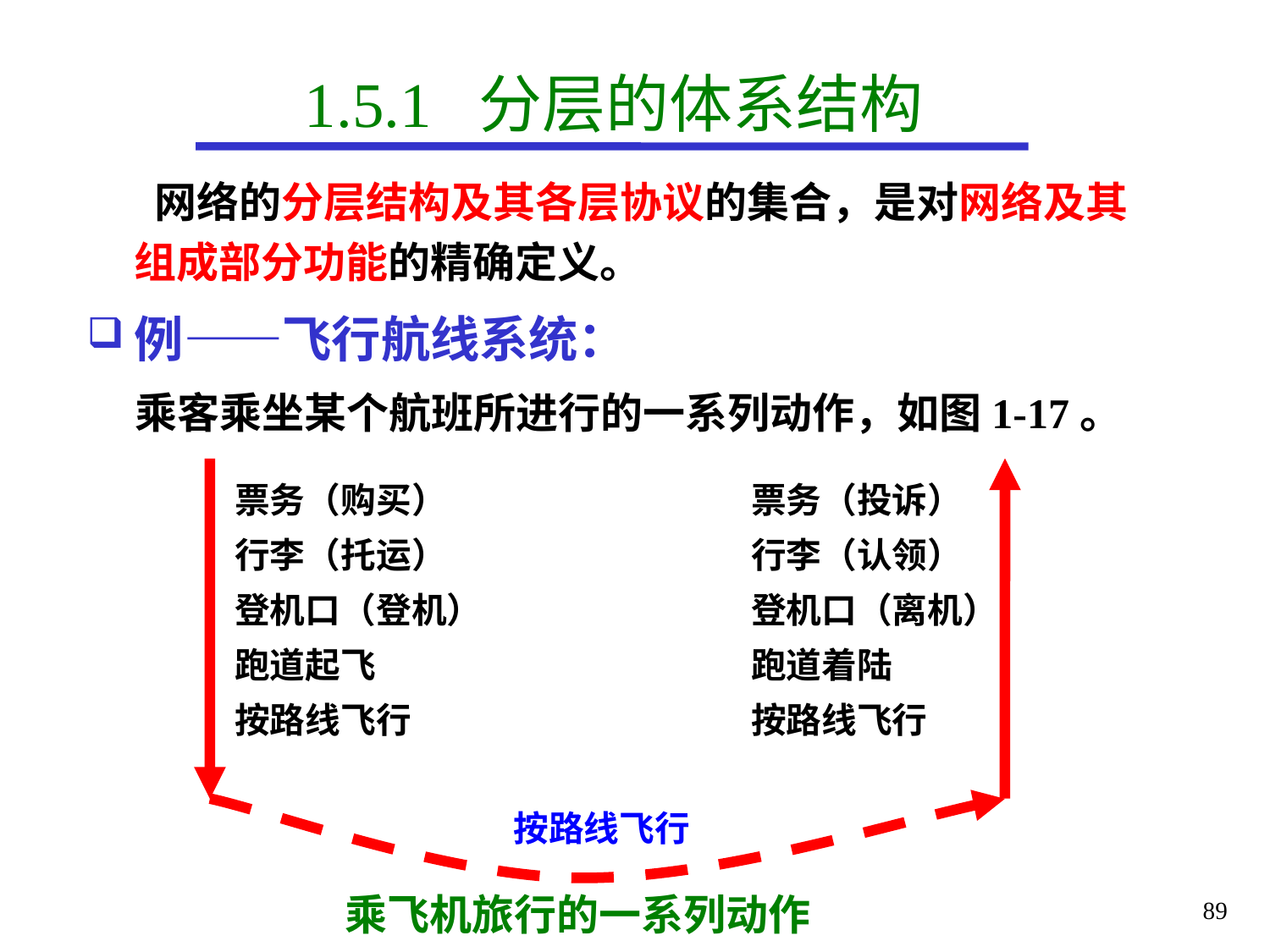

# 1.5.1  分层的体系结构
      网络的分层结构及其各层协议的集合，是对网络及其组成部分功能的精确定义。
例——飞行航线系统：
    乘客乘坐某个航班所进行的一系列动作，如图1-17。

票务（购买）
行李（托运）
登机口（登机）
跑道起飞
按路线飞行
票务（投诉）
行李（认领）
登机口（离机）
跑道着陆
按路线飞行
按路线飞行

乘飞机旅行的一系列动作
89